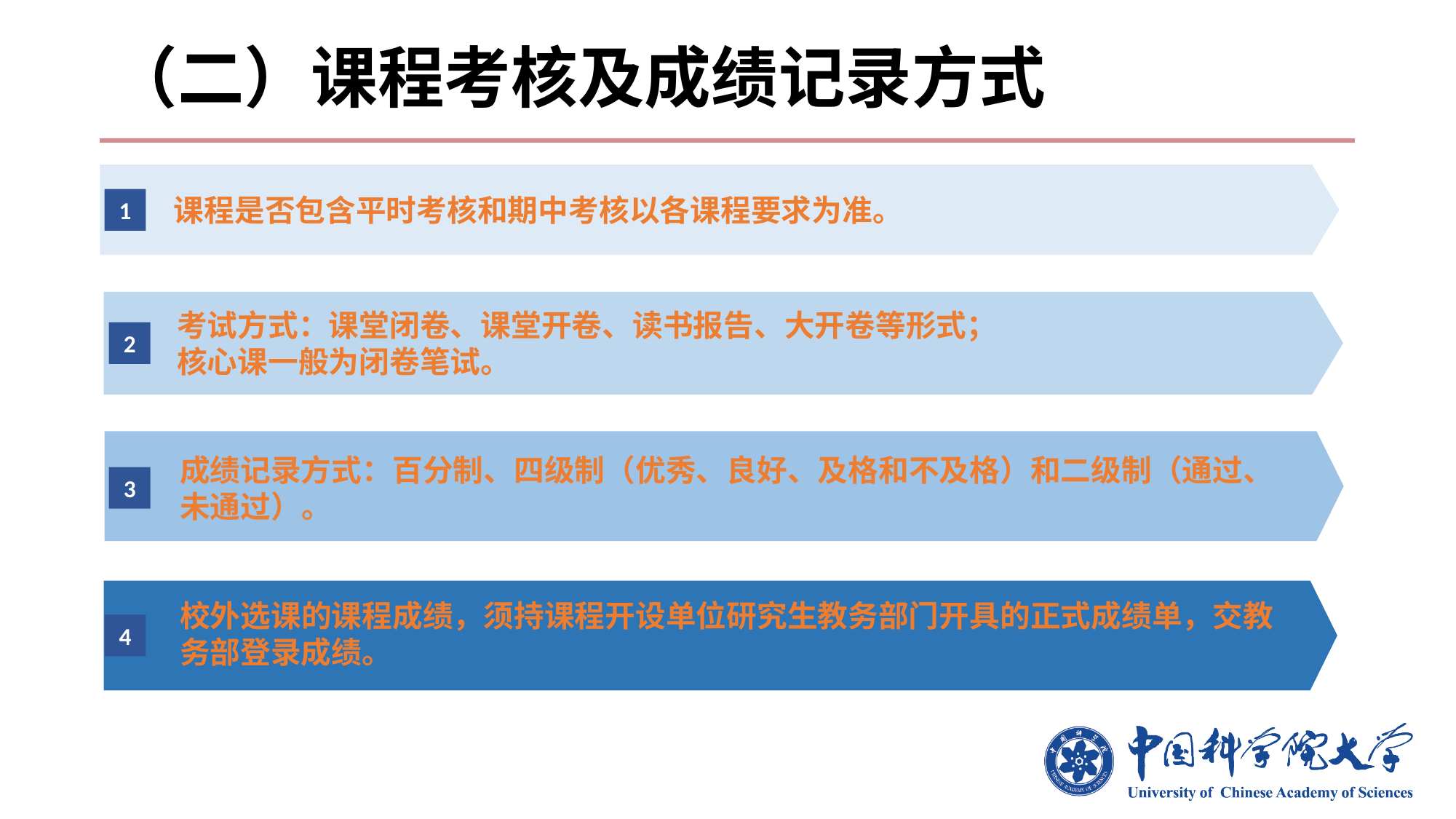

# （二）课程考核及成绩记录方式

1
课程是否包含平时考核和期中考核以各课程要求为准。

考试方式：课堂闭卷、课堂开卷、读书报告、大开卷等形式；
核心课一般为闭卷笔试。
2

成绩记录方式：百分制、四级制（优秀、良好、及格和不及格）和二级制（通过、未通过）。
3

校外选课的课程成绩，须持课程开设单位研究生教务部门开具的正式成绩单，交教务部登录成绩。
4